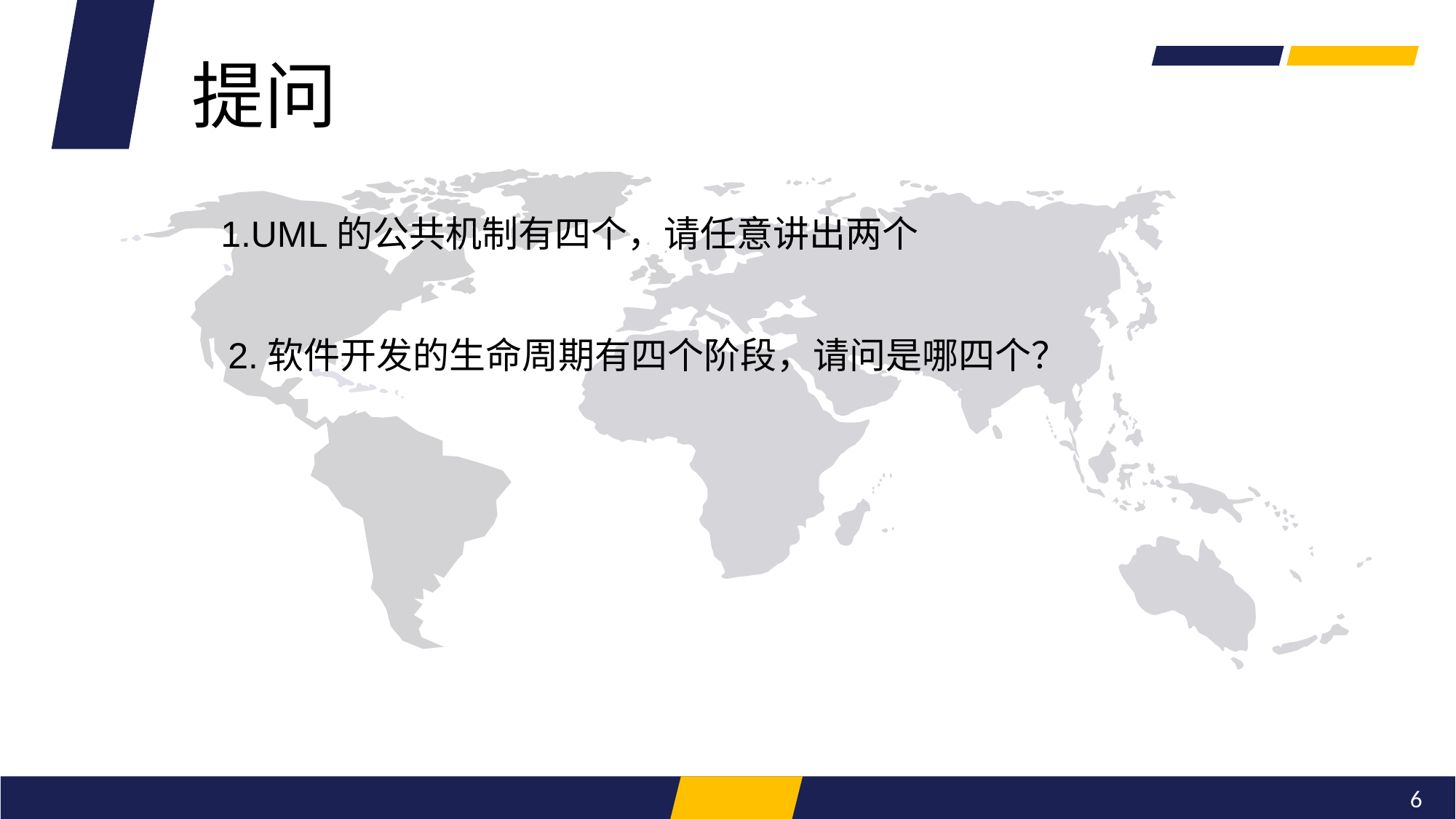

提问

1.UML的公共机制有四个，请任意讲出两个
2.软件开发的生命周期有四个阶段，请问是哪四个？
6